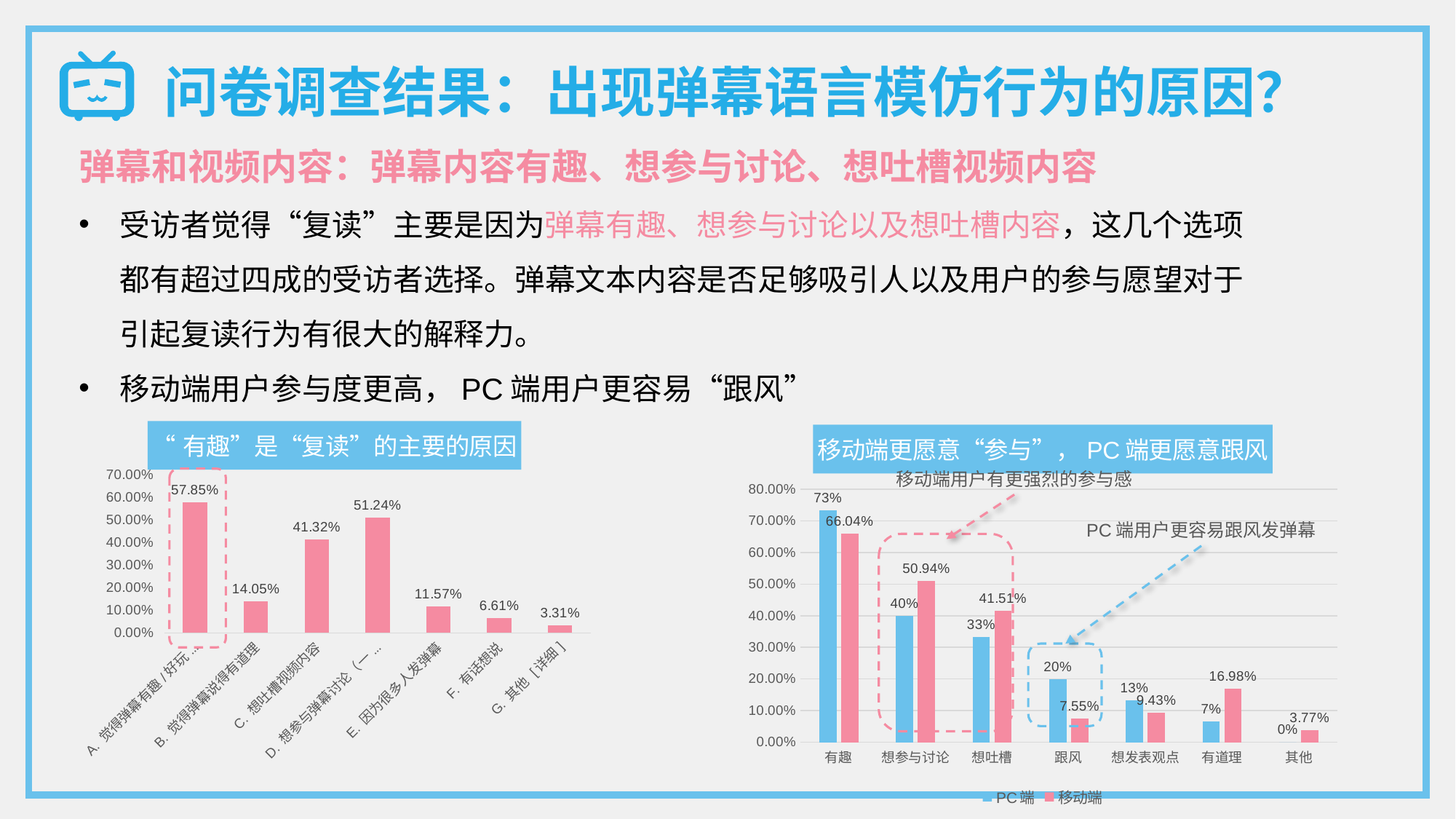

问卷调查结果：出现弹幕语言模仿行为的原因？
弹幕和视频内容：弹幕内容有趣、想参与讨论、想吐槽视频内容
受访者觉得“复读”主要是因为弹幕有趣、想参与讨论以及想吐槽内容，这几个选项都有超过四成的受访者选择。弹幕文本内容是否足够吸引人以及用户的参与愿望对于引起复读行为有很大的解释力。
移动端用户参与度更高，PC端用户更容易“跟风”

### Chart: “有趣”是“复读”的主要的原因

| Category | “有趣”和“方便”是“复读”的主要的原因 |
|---|---|
| A. 觉得弹幕有趣/好玩/有意思 | 0.5785 |
| B. 觉得弹幕说得有道理 | 0.1405 |
| C. 想吐槽视频内容 | 0.4132 |
| D. 想参与弹幕讨论（一起开花） | 0.5124 |
| E. 因为很多人发弹幕 | 0.1157 |
| F. 有话想说 | 0.0661 |
| G. 其他 [详细] | 0.0331 |

### Chart: 移动端更愿意“参与”，PC端更愿意跟风

| Category | PC端 | 移动端 |
|---|---|---|
| 有趣 | 0.7333 | 0.6604 |
| 想参与讨论 | 0.4 | 0.5094 |
| 想吐槽 | 0.3333 | 0.4151 |
| 跟风 | 0.2 | 0.0755 |
| 想发表观点 | 0.1333 | 0.0943 |
| 有道理 | 0.0667 | 0.1698 |
| 其他 | 0.0 | 0.0377 |
移动端用户有更强烈的参与感
PC端用户更容易跟风发弹幕
图表：为什么想发这条弹幕